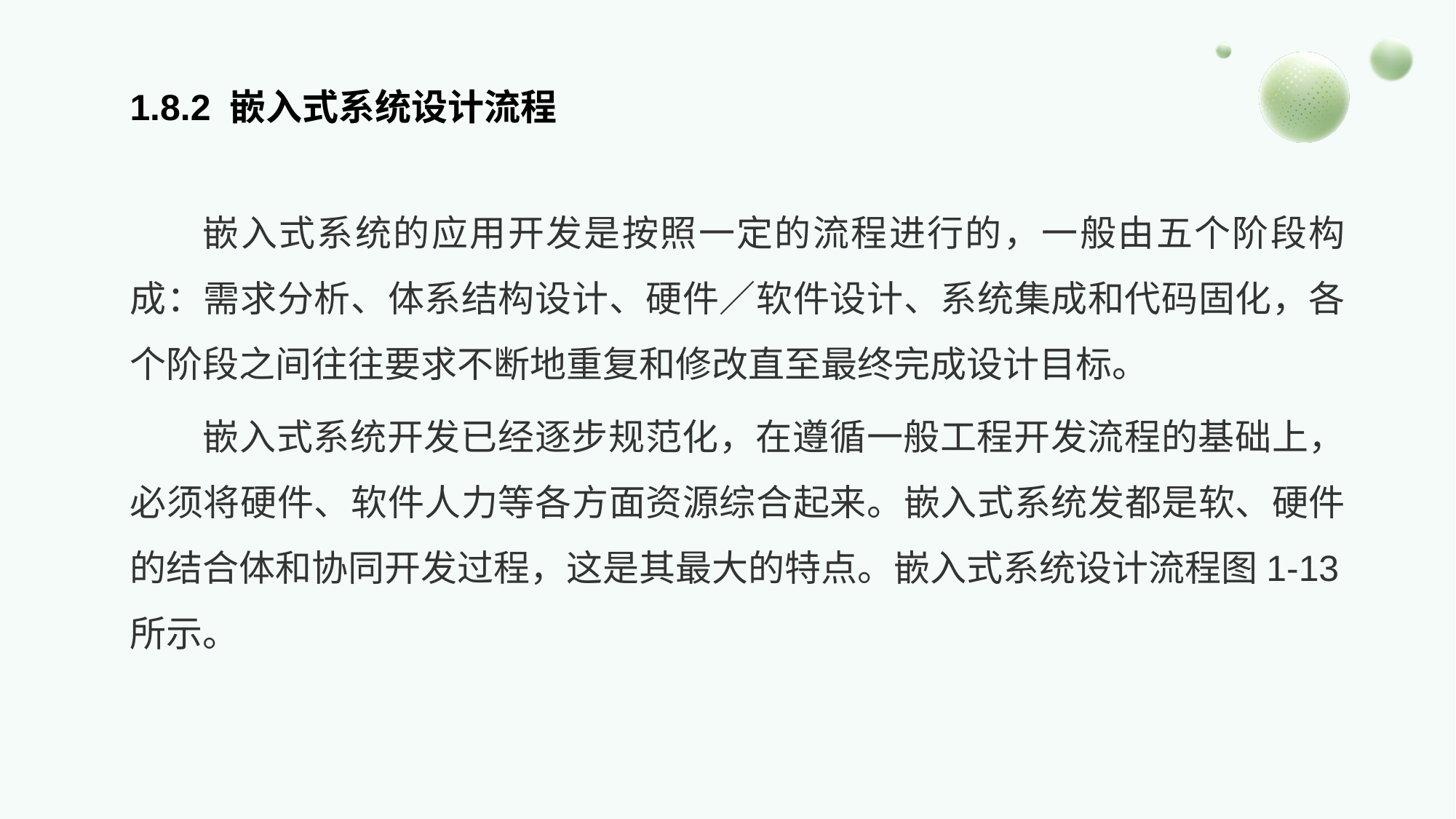

1.8.2 嵌入式系统设计流程
嵌入式系统的应用开发是按照一定的流程进行的，一般由五个阶段构成：需求分析、体系结构设计、硬件／软件设计、系统集成和代码固化，各个阶段之间往往要求不断地重复和修改直至最终完成设计目标。
嵌入式系统开发已经逐步规范化，在遵循一般工程开发流程的基础上，必须将硬件、软件人力等各方面资源综合起来。嵌入式系统发都是软、硬件的结合体和协同开发过程，这是其最大的特点。嵌入式系统设计流程图1-13所示。